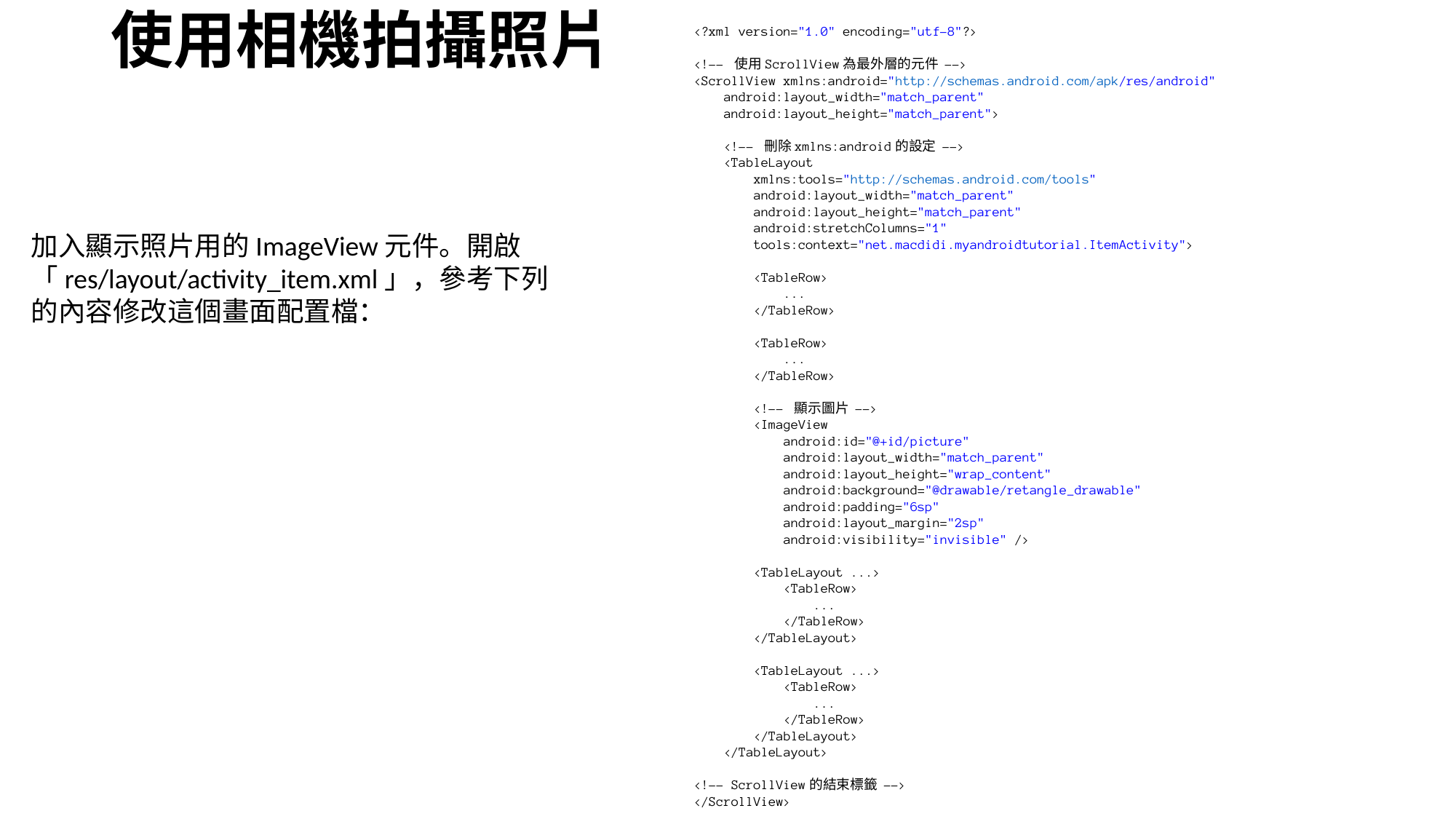

# 使用相機拍攝照片
<?xml version="1.0" encoding="utf-8"?>

<!-- 使用ScrollView為最外層的元件 -->
<ScrollView xmlns:android="http://schemas.android.com/apk/res/android"
    android:layout_width="match_parent"
    android:layout_height="match_parent">

    <!-- 刪除xmlns:android的設定 -->
    <TableLayout
        xmlns:tools="http://schemas.android.com/tools"
        android:layout_width="match_parent"
        android:layout_height="match_parent"
        android:stretchColumns="1"
        tools:context="net.macdidi.myandroidtutorial.ItemActivity">

        <TableRow>
            ...
        </TableRow>

        <TableRow>
            ...
        </TableRow>

        <!-- 顯示圖片 -->
        <ImageView
            android:id="@+id/picture"
            android:layout_width="match_parent"
            android:layout_height="wrap_content"
            android:background="@drawable/retangle_drawable"
            android:padding="6sp"
            android:layout_margin="2sp"
            android:visibility="invisible" />

        <TableLayout ...>
            <TableRow>
                ...
            </TableRow>
        </TableLayout>

        <TableLayout ...>
            <TableRow>
                ...
            </TableRow>
        </TableLayout>
    </TableLayout>

<!-- ScrollView的結束標籤 -->
</ScrollView>
加入顯示照片用的ImageView元件。開啟「res/layout/activity_item.xml」，參考下列的內容修改這個畫面配置檔：